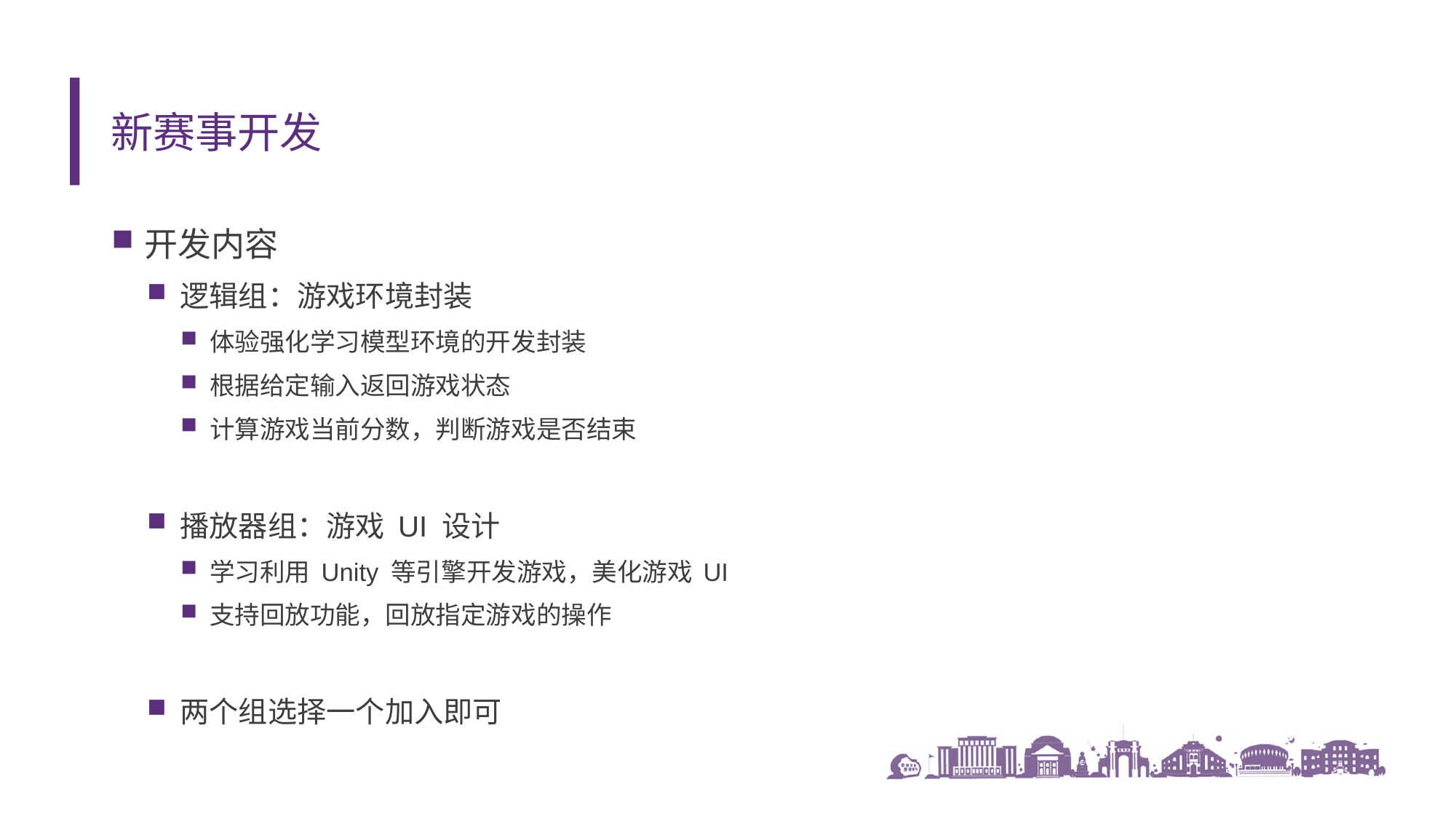

# 新赛事开发
开发内容
逻辑组：游戏环境封装
体验强化学习模型环境的开发封装
根据给定输入返回游戏状态
计算游戏当前分数，判断游戏是否结束

播放器组：游戏 UI 设计
学习利用 Unity 等引擎开发游戏，美化游戏 UI
支持回放功能，回放指定游戏的操作

两个组选择一个加入即可